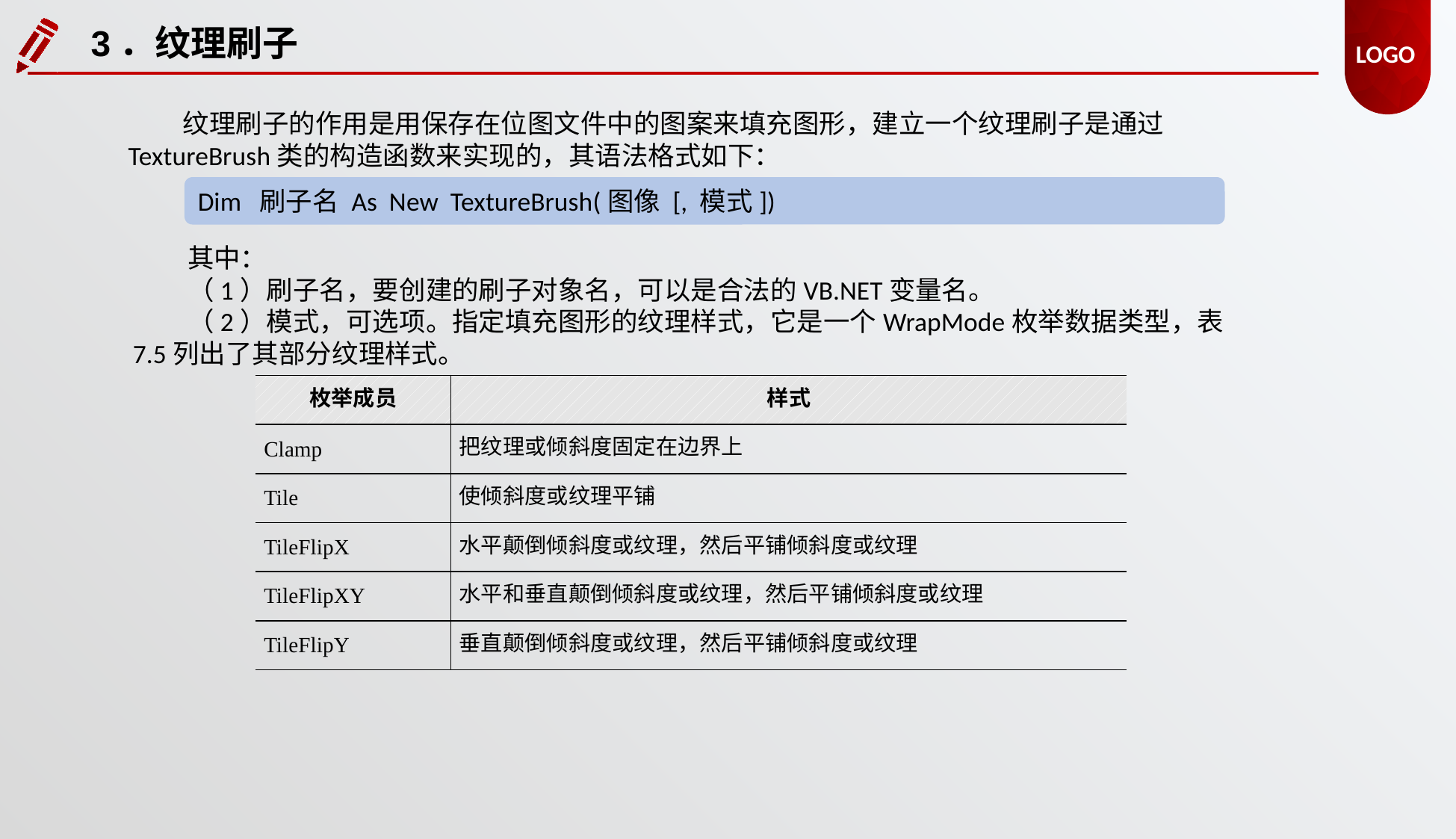

3．纹理刷子
纹理刷子的作用是用保存在位图文件中的图案来填充图形，建立一个纹理刷子是通过TextureBrush类的构造函数来实现的，其语法格式如下：
Dim  刷子名 As  New  TextureBrush(图像 [, 模式])
其中：
（1）刷子名，要创建的刷子对象名，可以是合法的VB.NET变量名。
（2）模式，可选项。指定填充图形的纹理样式，它是一个WrapMode枚举数据类型，表7.5列出了其部分纹理样式。
| 枚举成员 | 样式 |
| --- | --- |
| Clamp | 把纹理或倾斜度固定在边界上 |
| Tile | 使倾斜度或纹理平铺 |
| TileFlipX | 水平颠倒倾斜度或纹理，然后平铺倾斜度或纹理 |
| TileFlipXY | 水平和垂直颠倒倾斜度或纹理，然后平铺倾斜度或纹理 |
| TileFlipY | 垂直颠倒倾斜度或纹理，然后平铺倾斜度或纹理 |